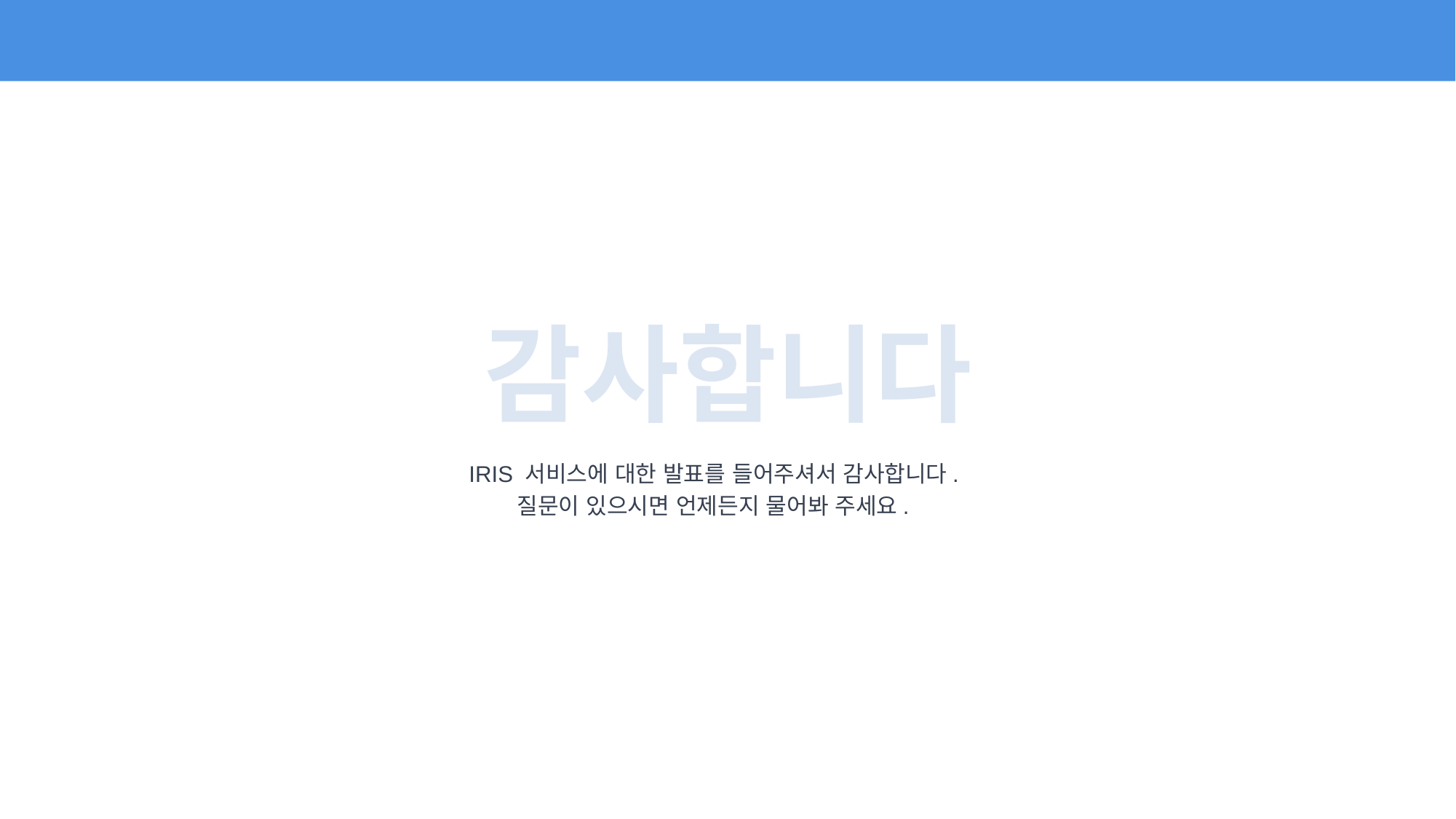

감사합니다
IRIS 서비스에 대한 발표를 들어주셔서 감사합니다.
질문이 있으시면 언제든지 물어봐 주세요.